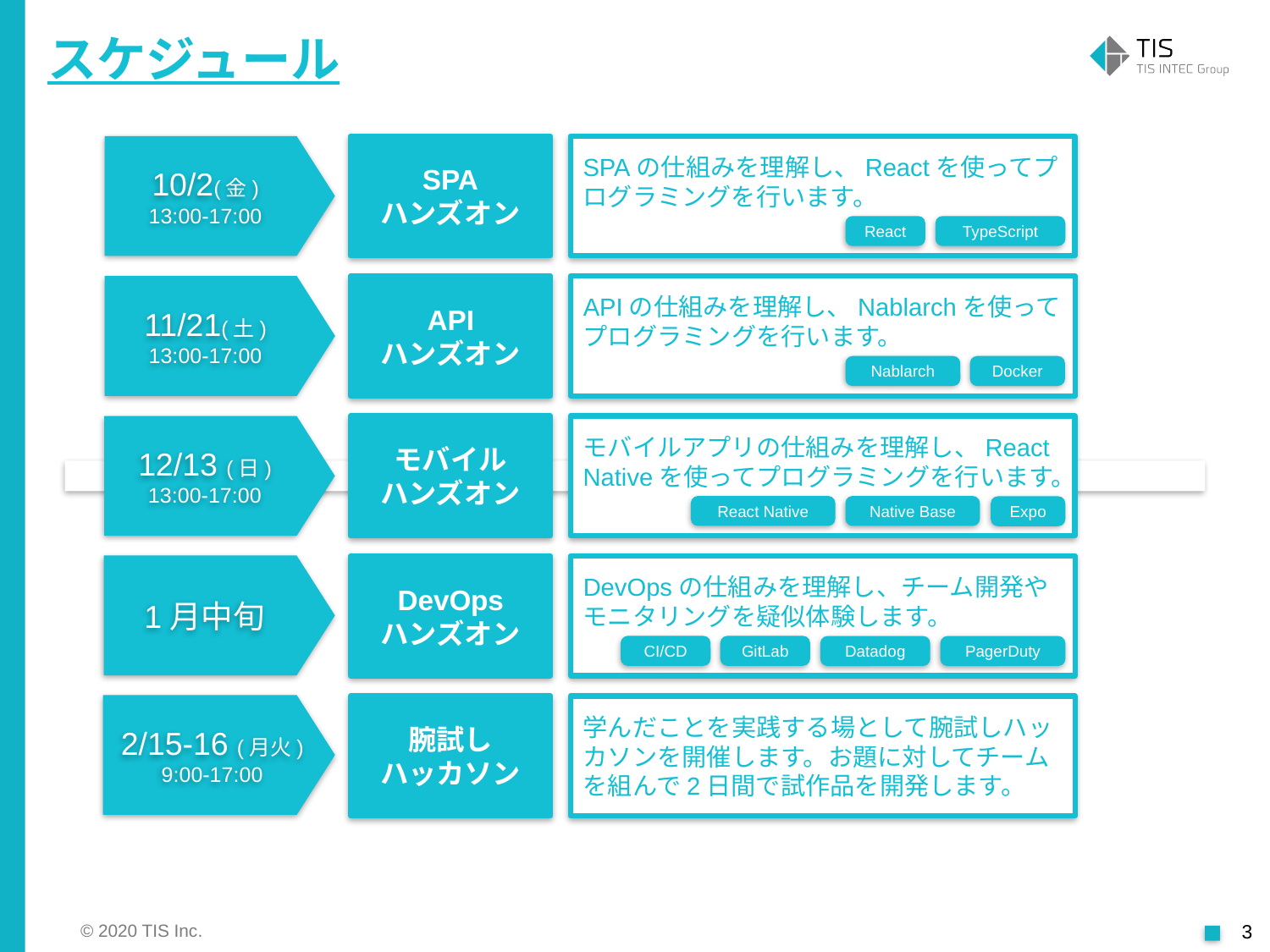

スケジュール
10/2(金)
13:00-17:00

SPA
ハンズオン
SPAの仕組みを理解し、Reactを使ってプログラミングを行います。

React
TypeScript
11/21(土)
13:00-17:00

API
ハンズオン
APIの仕組みを理解し、Nablarchを使ってプログラミングを行います。

Nablarch
Docker
12/13 (日)
13:00-17:00

モバイル
ハンズオン
モバイルアプリの仕組みを理解し、React Nativeを使ってプログラミングを行います。

React Native
Native Base
Expo
1月中旬

DevOps
ハンズオン
DevOpsの仕組みを理解し、チーム開発やモニタリングを疑似体験します。

CI/CD
GitLab
Datadog
PagerDuty
2/15-16 (月火)
9:00-17:00

腕試し
ハッカソン
学んだことを実践する場として腕試しハッカソンを開催します。お題に対してチームを組んで2日間で試作品を開発します。